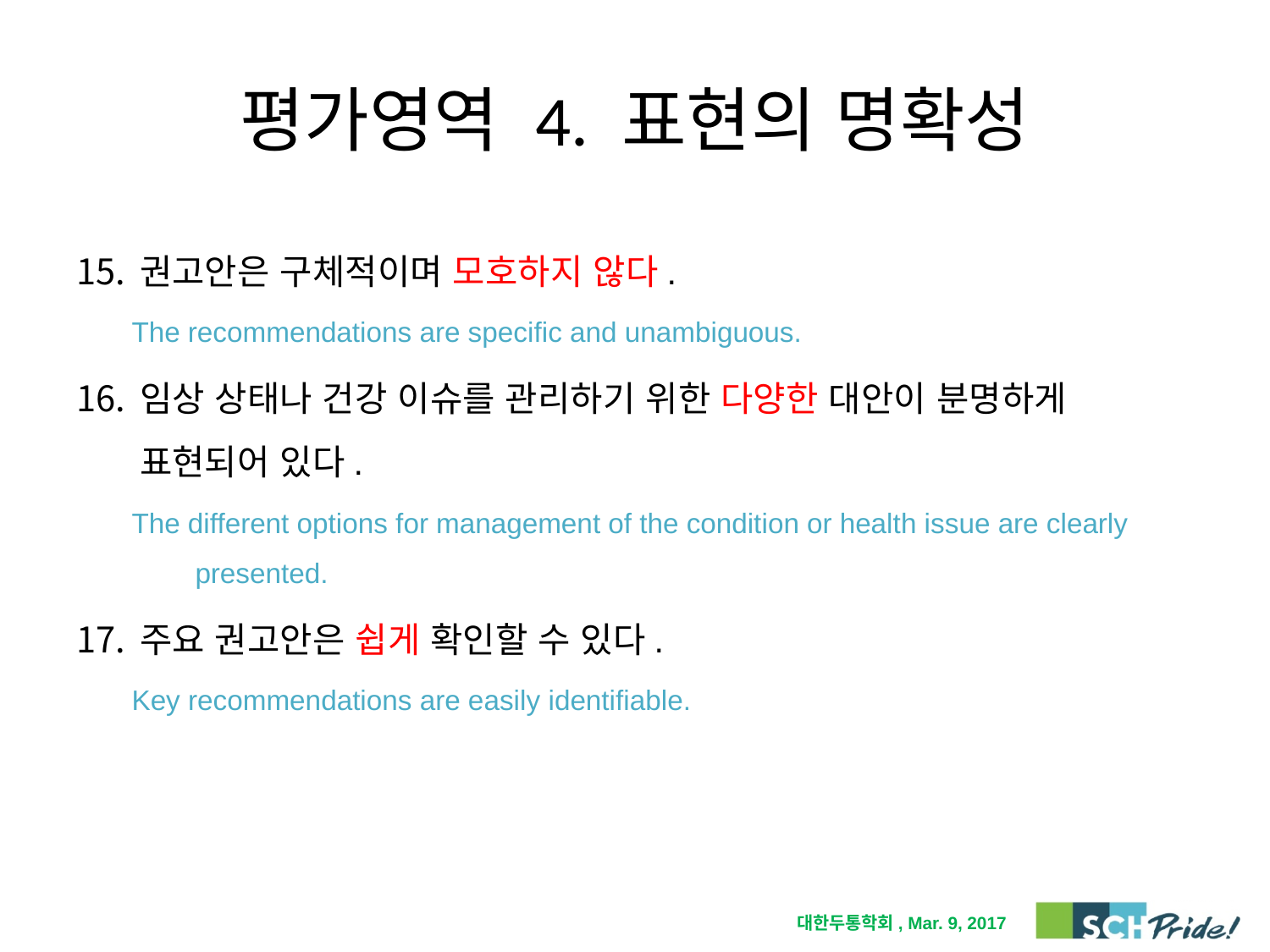

# 평가영역 4. 표현의 명확성
권고안은 구체적이며 모호하지 않다.
The recommendations are specific and unambiguous.
임상 상태나 건강 이슈를 관리하기 위한 다양한 대안이 분명하게 표현되어 있다.
The different options for management of the condition or health issue are clearly presented.
주요 권고안은 쉽게 확인할 수 있다.
Key recommendations are easily identifiable.